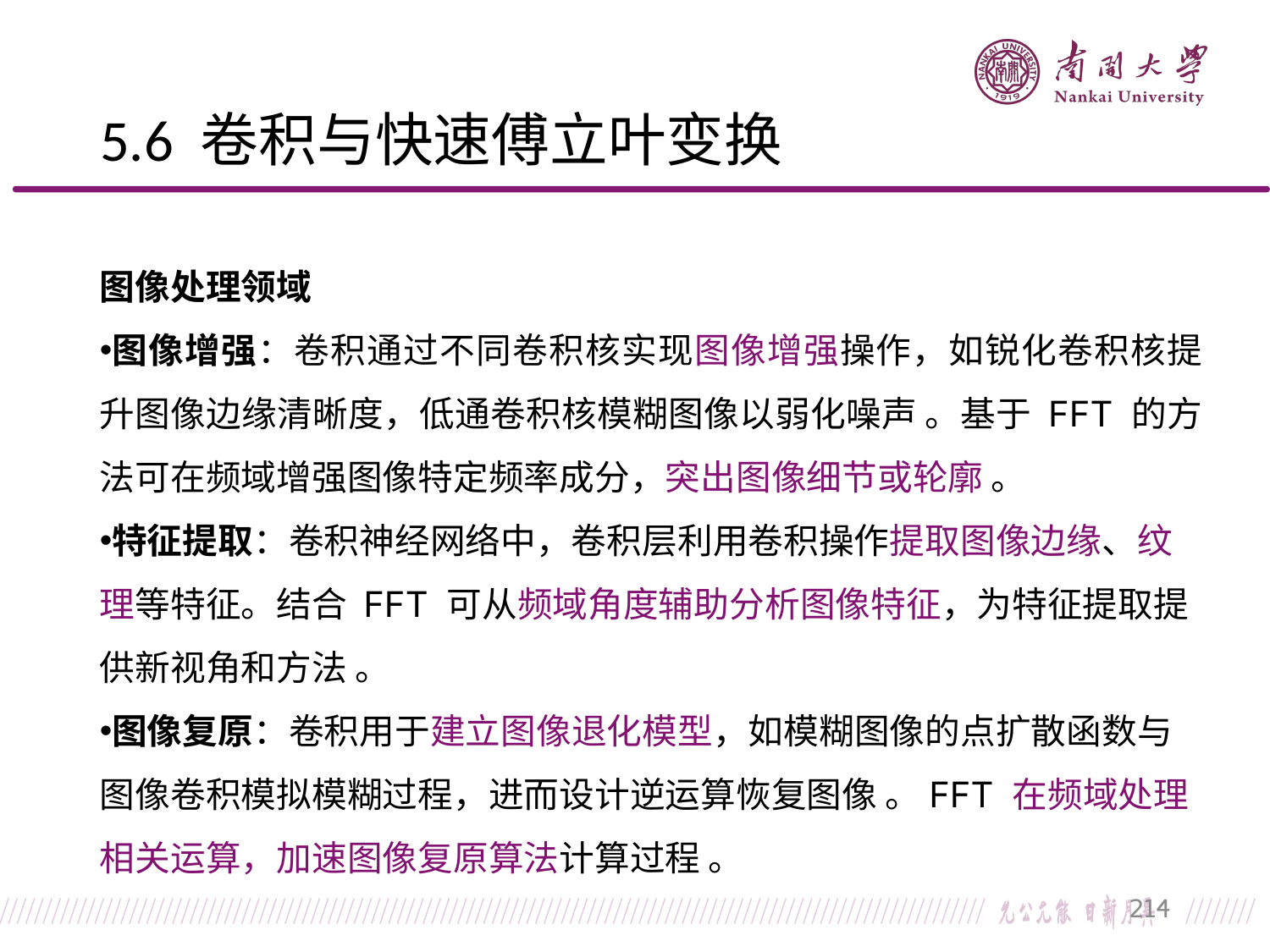

# 5.6 卷积与快速傅立叶变换
图像处理领域
图像增强：卷积通过不同卷积核实现图像增强操作，如锐化卷积核提升图像边缘清晰度，低通卷积核模糊图像以弱化噪声 。基于 FFT 的方法可在频域增强图像特定频率成分，突出图像细节或轮廓 。
特征提取：卷积神经网络中，卷积层利用卷积操作提取图像边缘、纹理等特征。结合 FFT 可从频域角度辅助分析图像特征，为特征提取提供新视角和方法 。
图像复原：卷积用于建立图像退化模型，如模糊图像的点扩散函数与图像卷积模拟模糊过程，进而设计逆运算恢复图像 。FFT 在频域处理相关运算，加速图像复原算法计算过程 。
214